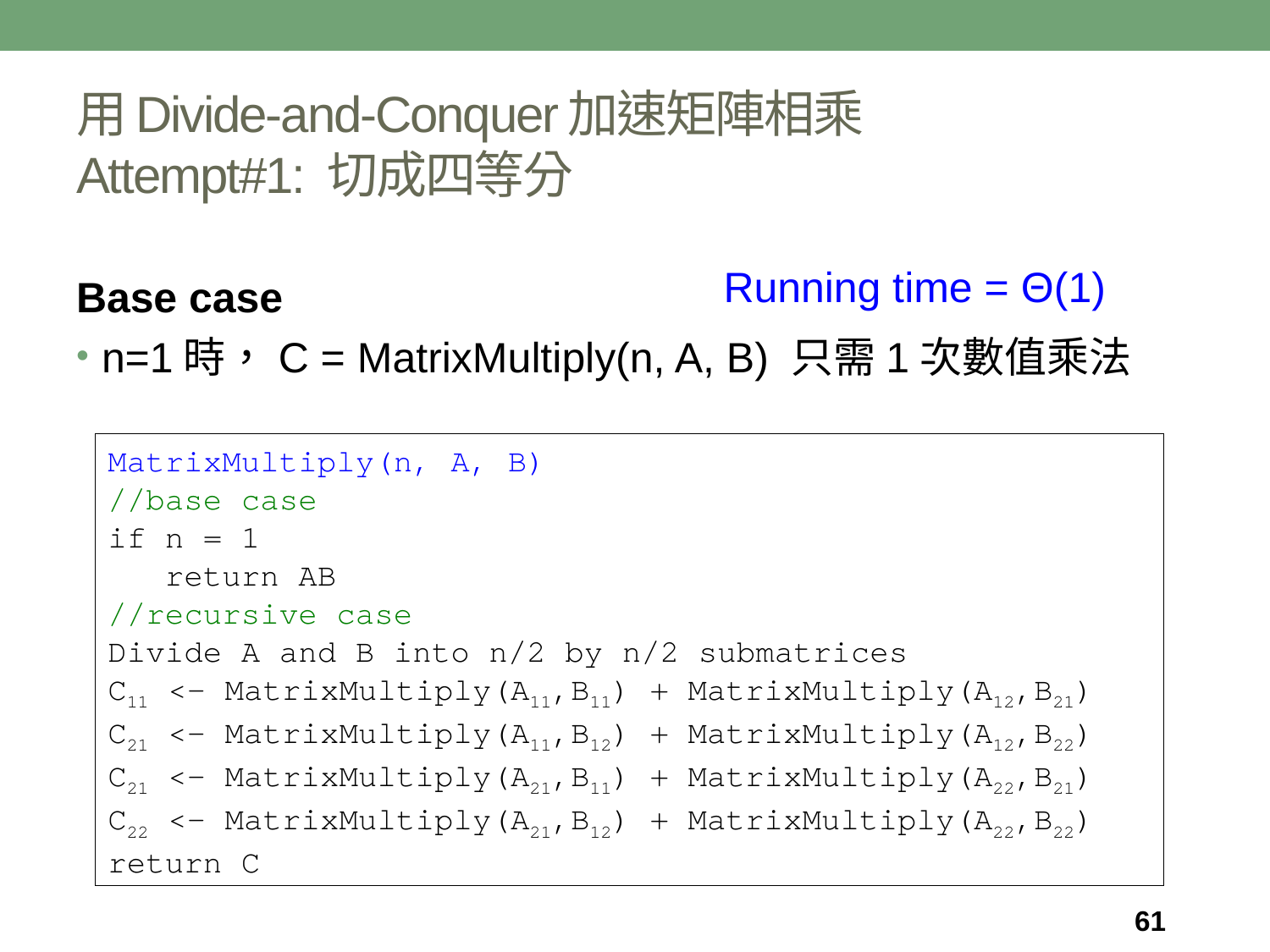

# 用Divide-and-Conquer加速矩陣相乘 Attempt#1: 切成四等分
Running time = Θ(1)
Base case
n=1時，C = MatrixMultiply(n, A, B) 只需1次數值乘法

MatrixMultiply(n, A, B)
//base case
if n = 1
___return AB
//recursive case
Divide A and B into n/2 by n/2 submatrices
C11 <- MatrixMultiply(A11,B11) + MatrixMultiply(A12,B21)
C21 <- MatrixMultiply(A11,B12) + MatrixMultiply(A12,B22)
C21 <- MatrixMultiply(A21,B11) + MatrixMultiply(A22,B21)
C22 <- MatrixMultiply(A21,B12) + MatrixMultiply(A22,B22)
return C
61